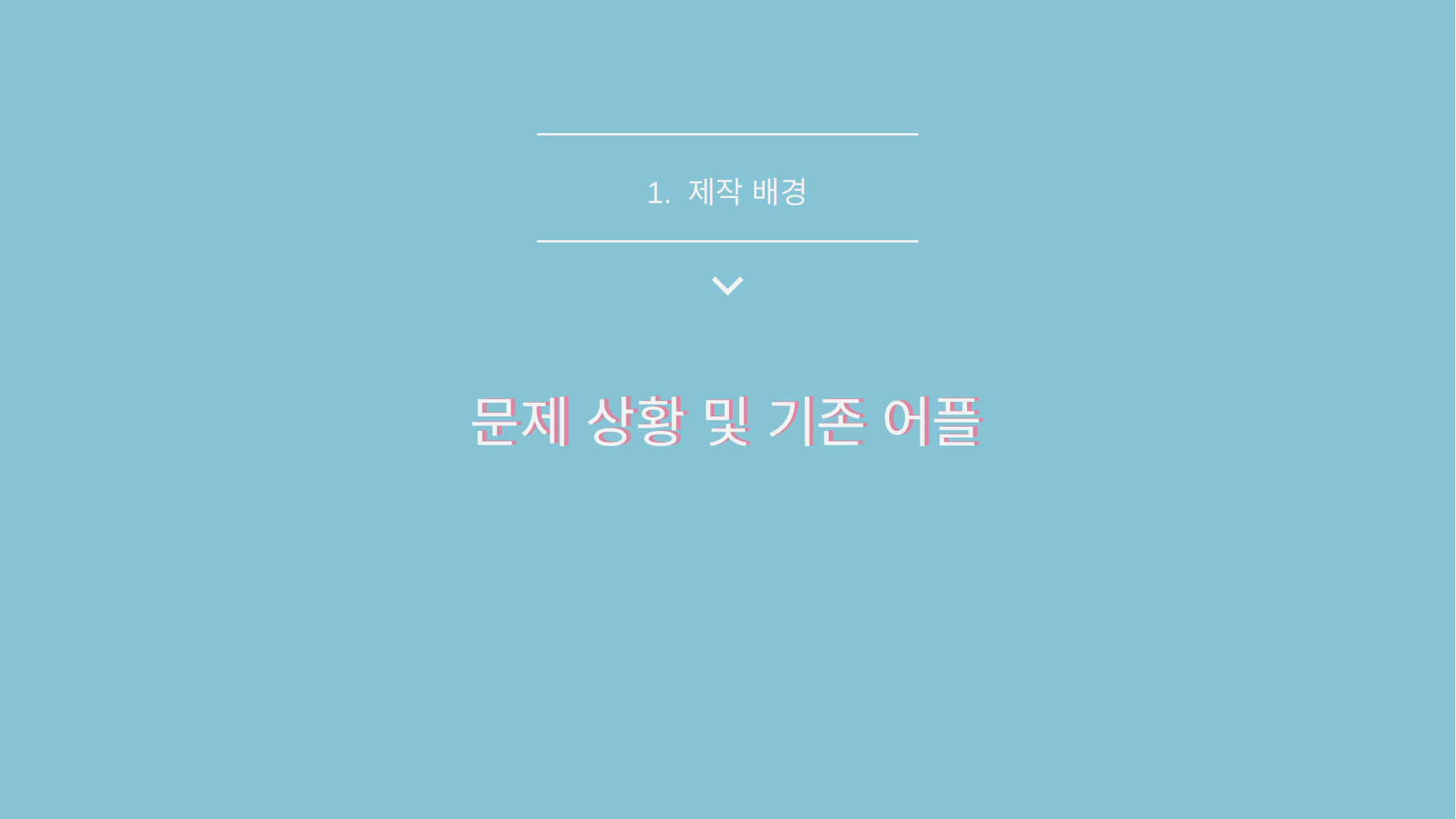

1. 제작 배경

문제 상황 및 기존 어플
문제 상황 및 기존 어플